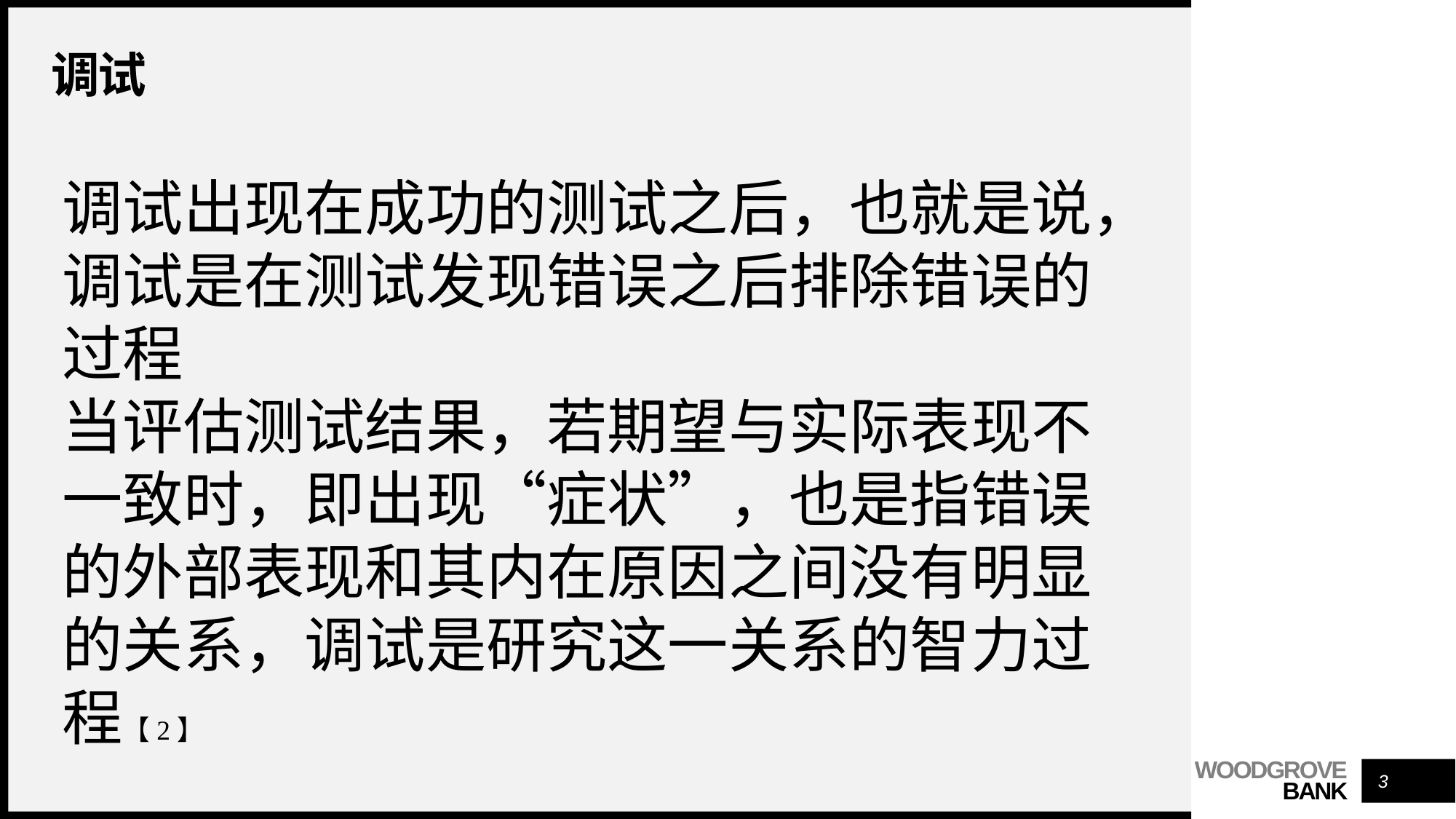

# 调试
调试出现在成功的测试之后，也就是说，调试是在测试发现错误之后排除错误的过程
当评估测试结果，若期望与实际表现不一致时，即出现“症状”，也是指错误的外部表现和其内在原因之间没有明显的关系，调试是研究这一关系的智力过程【2】

3